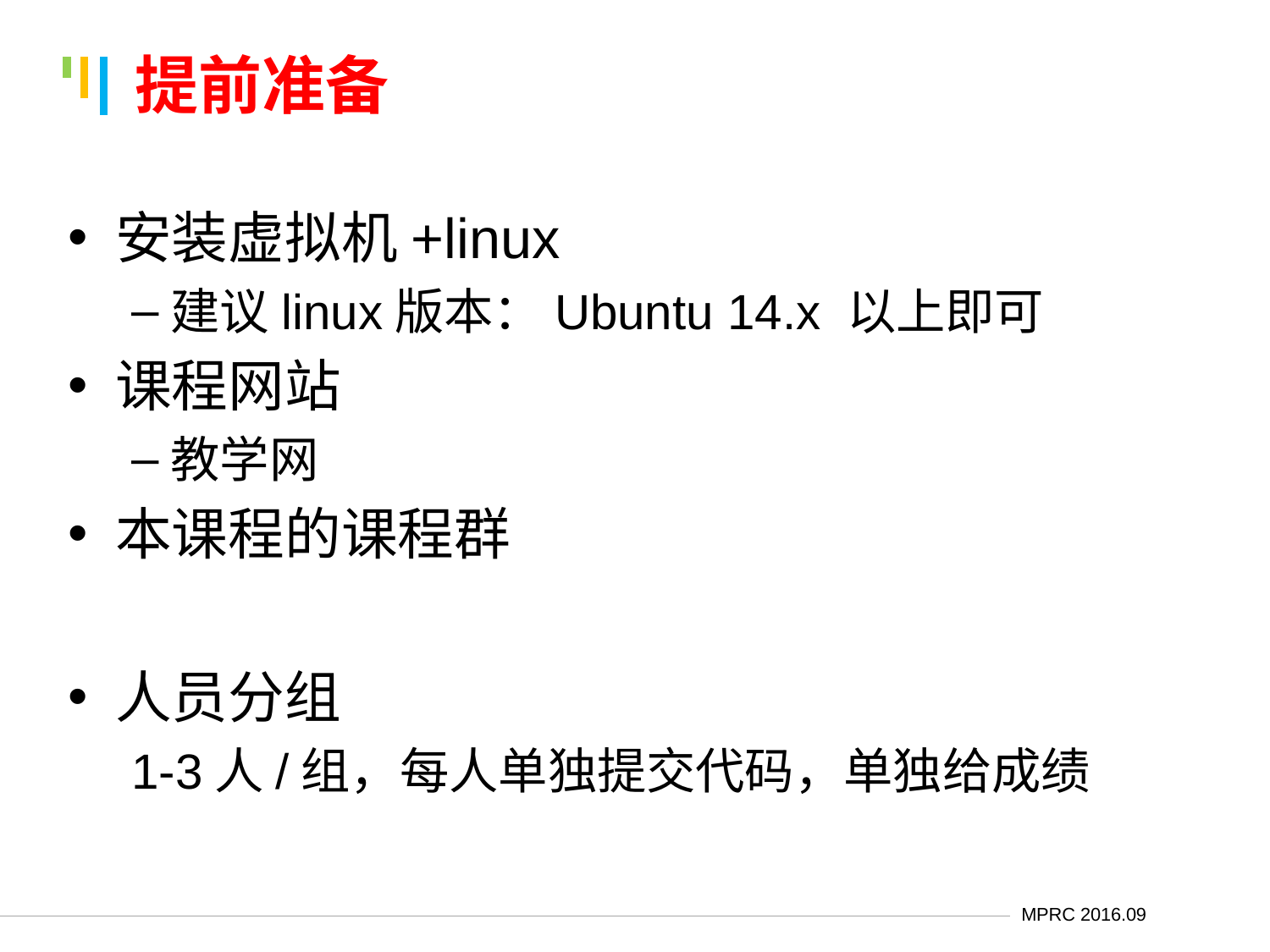

# 提前准备
安装虚拟机+linux
建议linux版本：Ubuntu 14.x 以上即可
课程网站
教学网
本课程的课程群

人员分组
1-3人/组，每人单独提交代码，单独给成绩